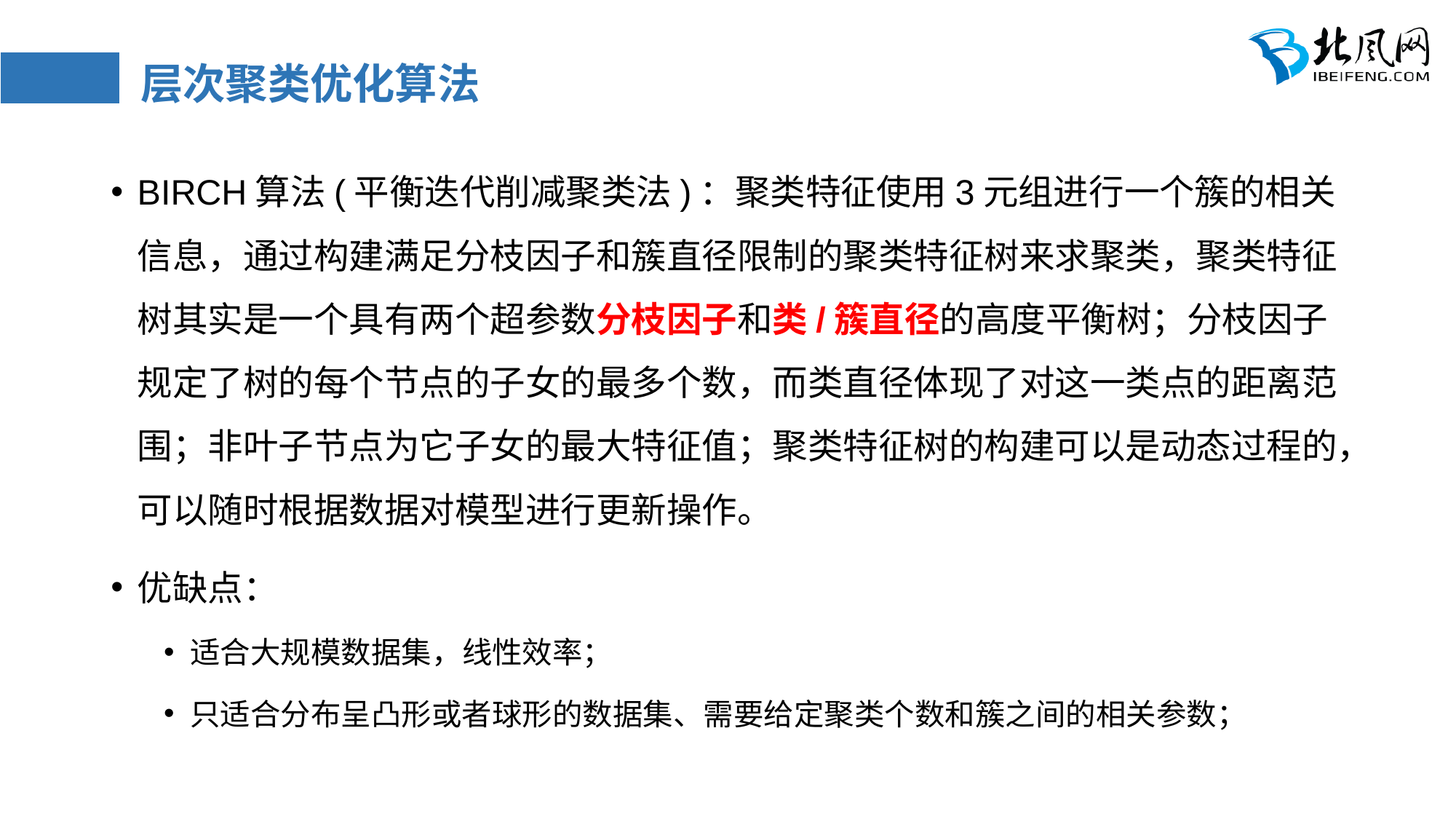

# 层次聚类优化算法
BIRCH算法(平衡迭代削减聚类法)：聚类特征使用3元组进行一个簇的相关信息，通过构建满足分枝因子和簇直径限制的聚类特征树来求聚类，聚类特征树其实是一个具有两个超参数分枝因子和类/簇直径的高度平衡树；分枝因子规定了树的每个节点的子女的最多个数，而类直径体现了对这一类点的距离范围；非叶子节点为它子女的最大特征值；聚类特征树的构建可以是动态过程的，可以随时根据数据对模型进行更新操作。
优缺点：
适合大规模数据集，线性效率；
只适合分布呈凸形或者球形的数据集、需要给定聚类个数和簇之间的相关参数；